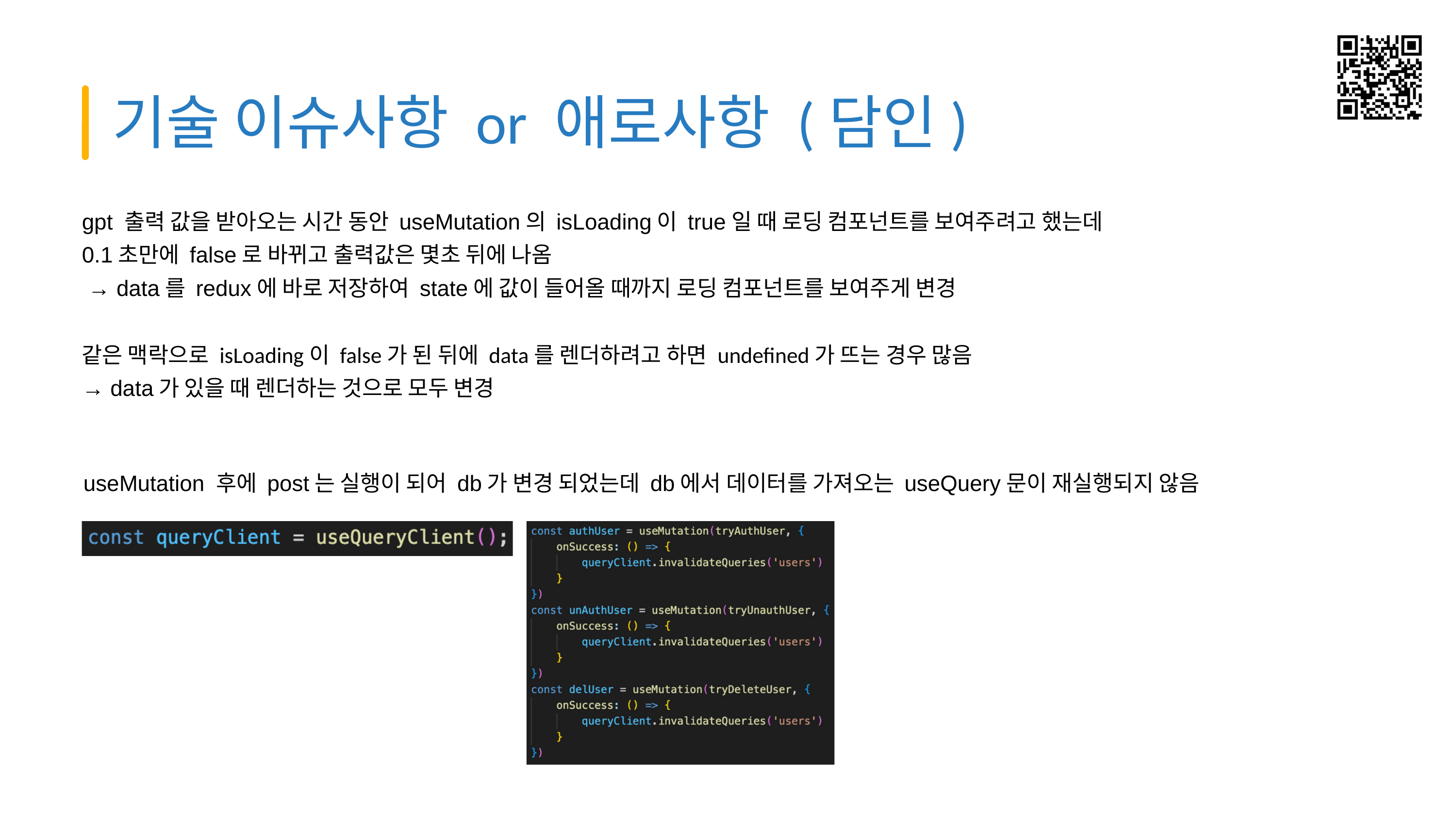

기술 이슈사항 or 애로사항 (담인)
gpt 출력 값을 받아오는 시간 동안 useMutation의 isLoading이 true일 때 로딩 컴포넌트를 보여주려고 했는데
0.1초만에 false로 바뀌고 출력값은 몇초 뒤에 나옴
 → data를 redux에 바로 저장하여 state에 값이 들어올 때까지 로딩 컴포넌트를 보여주게 변경

같은 맥락으로 isLoading이 false가 된 뒤에 data를 렌더하려고 하면 undefined가 뜨는 경우 많음
→ data가 있을 때 렌더하는 것으로 모두 변경

useMutation 후에 post는 실행이 되어 db가 변경 되었는데 db에서 데이터를 가져오는 useQuery문이 재실행되지 않음